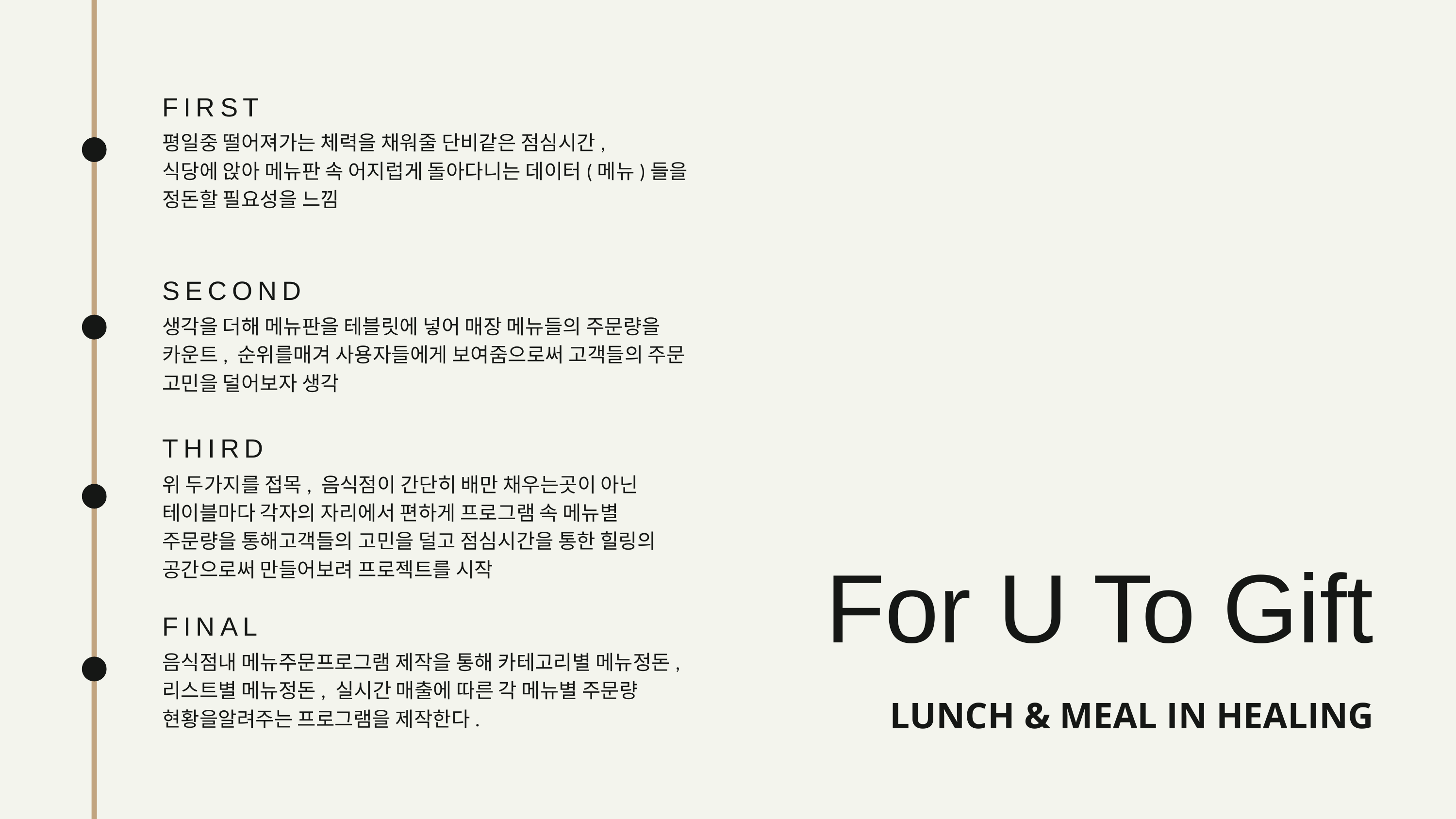

FIRST
평일중 떨어져가는 체력을 채워줄 단비같은 점심시간,
식당에 앉아 메뉴판 속 어지럽게 돌아다니는 데이터(메뉴)들을
정돈할 필요성을 느낌

SECOND
생각을 더해 메뉴판을 테블릿에 넣어 매장 메뉴들의 주문량을 카운트, 순위를매겨 사용자들에게 보여줌으로써 고객들의 주문 고민을 덜어보자 생각

THIRD
위 두가지를 접목, 음식점이 간단히 배만 채우는곳이 아닌 테이블마다 각자의 자리에서 편하게 프로그램 속 메뉴별 주문량을 통해고객들의 고민을 덜고 점심시간을 통한 힐링의 공간으로써 만들어보려 프로젝트를 시작

For U To Gift
LUNCH & MEAL IN HEALING
FINAL
음식점내 메뉴주문프로그램 제작을 통해 카테고리별 메뉴정돈, 리스트별 메뉴정돈, 실시간 매출에 따른 각 메뉴별 주문량 현황을알려주는 프로그램을 제작한다.